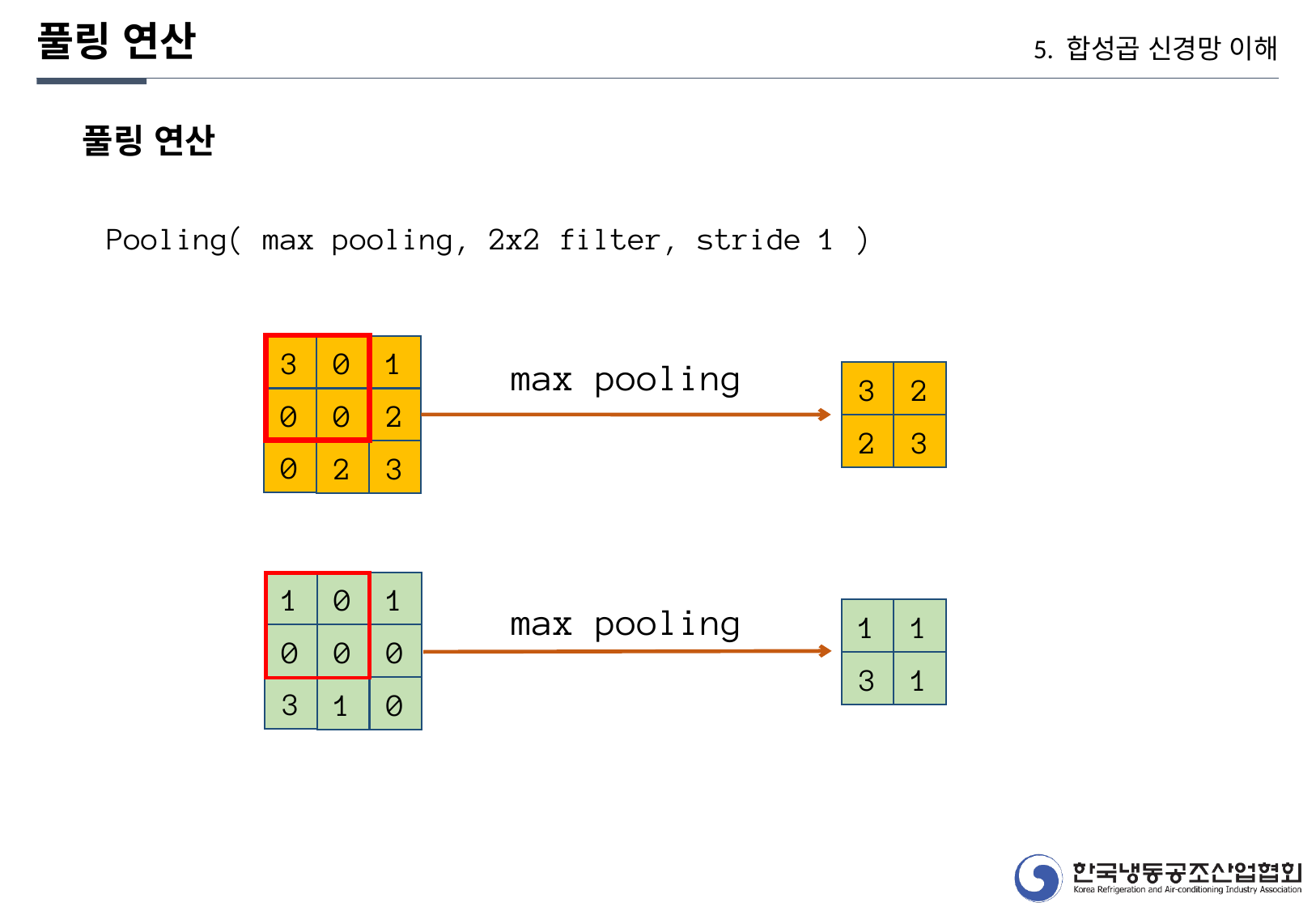

풀링 연산
5. 합성곱 신경망 이해
풀링 연산
Pooling( max pooling, 2x2 filter, stride 1 )

1
0
3
max pooling
2
3
2
0
0
3
2
0
3
2
0
1
1

max pooling
1
1
0
0
0
1
3
3
0
1